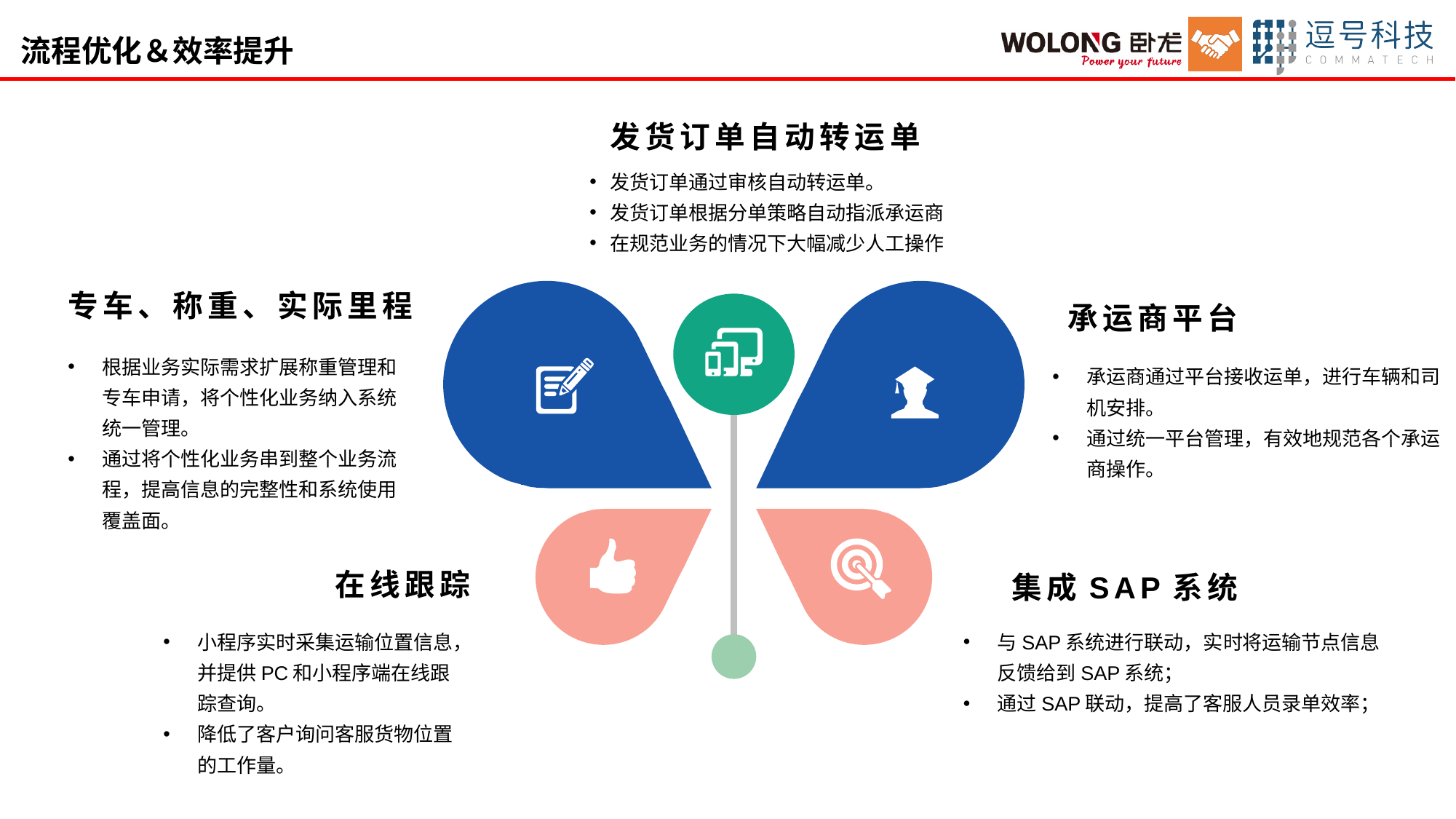

流程优化＆效率提升
发货订单自动转运单
发货订单通过审核自动转运单。
发货订单根据分单策略自动指派承运商
在规范业务的情况下大幅减少人工操作
专车、称重、实际里程

承运商平台
根据业务实际需求扩展称重管理和专车申请，将个性化业务纳入系统统一管理。
通过将个性化业务串到整个业务流程，提高信息的完整性和系统使用覆盖面。
承运商通过平台接收运单，进行车辆和司机安排。
通过统一平台管理，有效地规范各个承运商操作。

在线跟踪
集成SAP系统
小程序实时采集运输位置信息，并提供PC和小程序端在线跟踪查询。
降低了客户询问客服货物位置的工作量。
与SAP系统进行联动，实时将运输节点信息反馈给到SAP系统；
通过SAP联动，提高了客服人员录单效率；